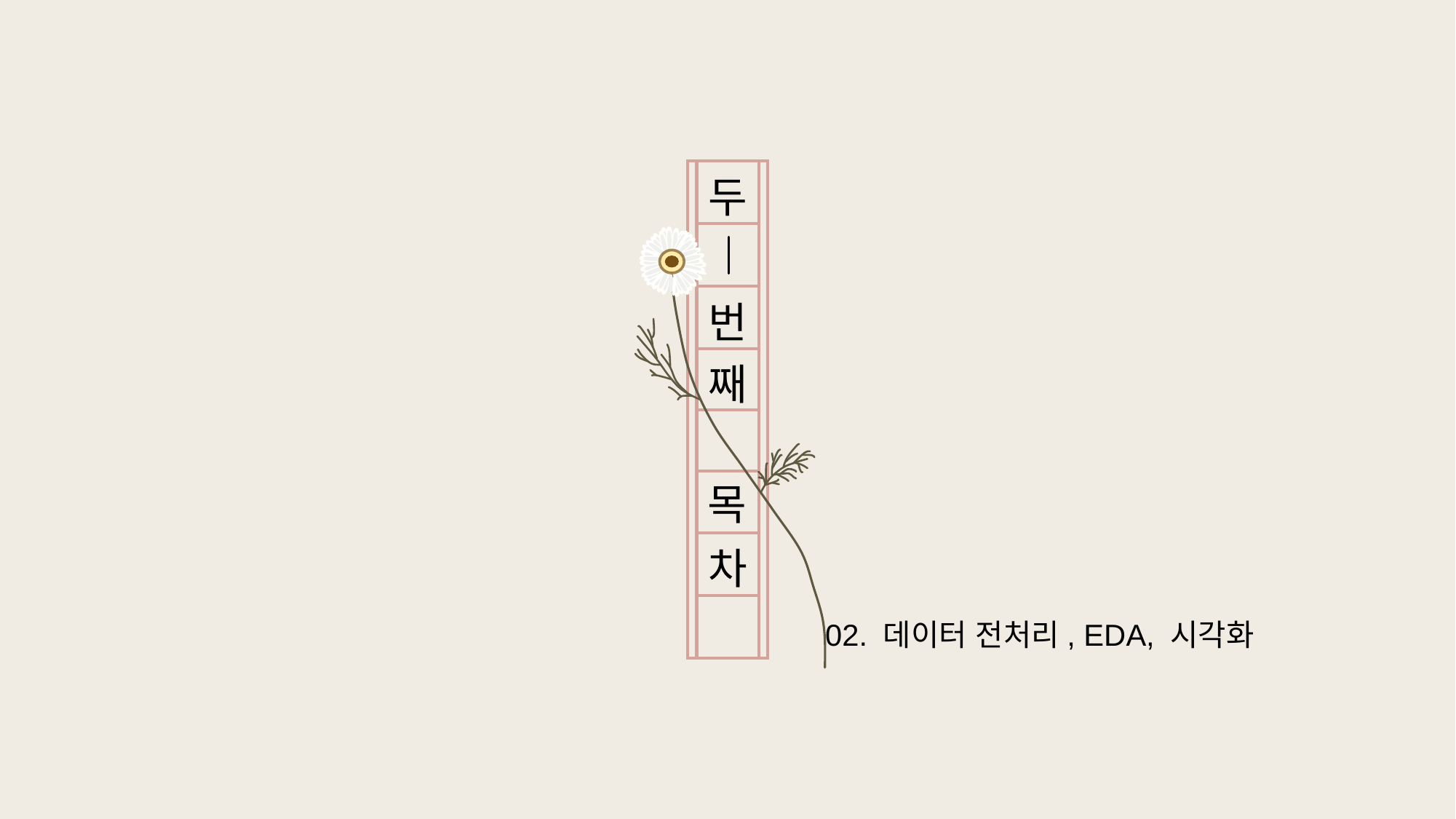

두

번
째
목
차
02. 데이터 전처리, EDA, 시각화